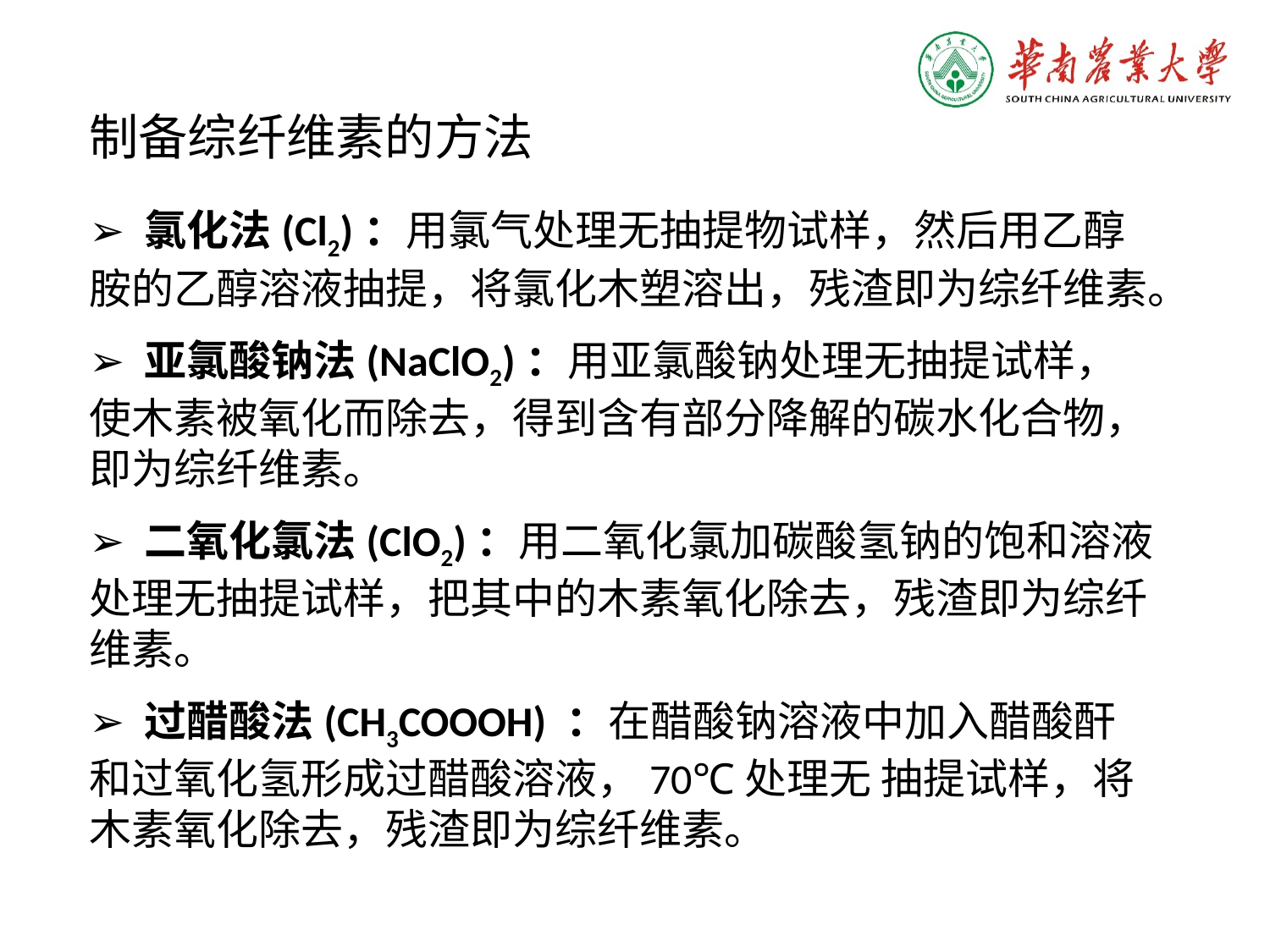

制备综纤维素的方法
➢ 氯化法(Cl2)：用氯气处理无抽提物试样，然后用乙醇胺的乙醇溶液抽提，将氯化木塑溶出，残渣即为综纤维素。
➢ 亚氯酸钠法(NaClO2)：用亚氯酸钠处理无抽提试样，使木素被氧化而除去，得到含有部分降解的碳水化合物，即为综纤维素。
➢ 二氧化氯法(ClO2)：用二氧化氯加碳酸氢钠的饱和溶液处理无抽提试样，把其中的木素氧化除去，残渣即为综纤维素。
➢ 过醋酸法(CH3COOOH) ：在醋酸钠溶液中加入醋酸酐和过氧化氢形成过醋酸溶液，70℃处理无 抽提试样，将木素氧化除去，残渣即为综纤维素。